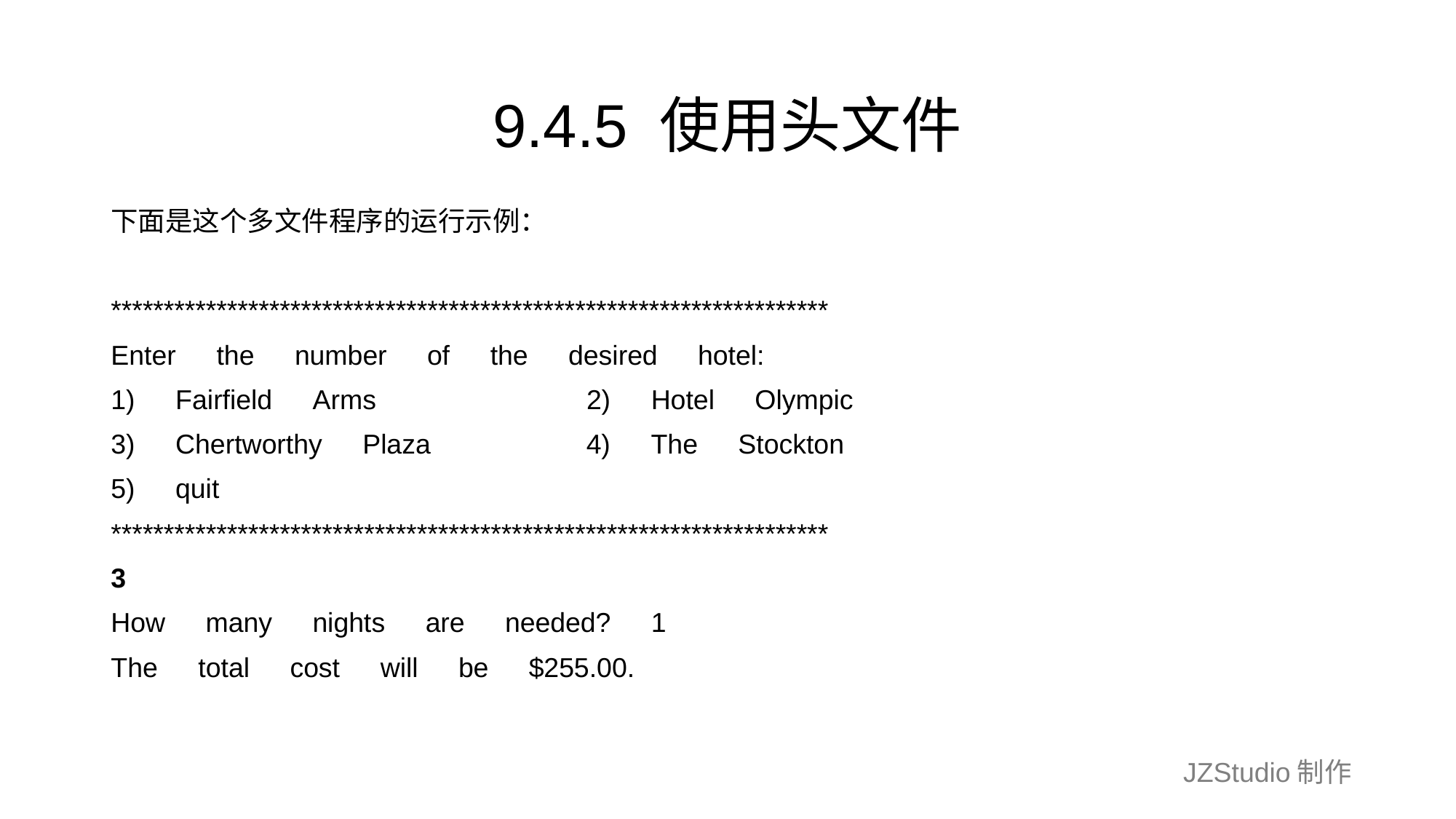

# 9.4.5 使用头文件
下面是这个多文件程序的运行示例：

********************************************************************
Enter　the　number　of　the　desired　hotel:
1)　Fairfield　Arms　　　　　　　 2)　Hotel　Olympic
3)　Chertworthy　Plaza　　　　　 4)　The　Stockton
5)　quit
********************************************************************
3
How　many　nights　are　needed?　1
The　total　cost　will　be　$255.00.